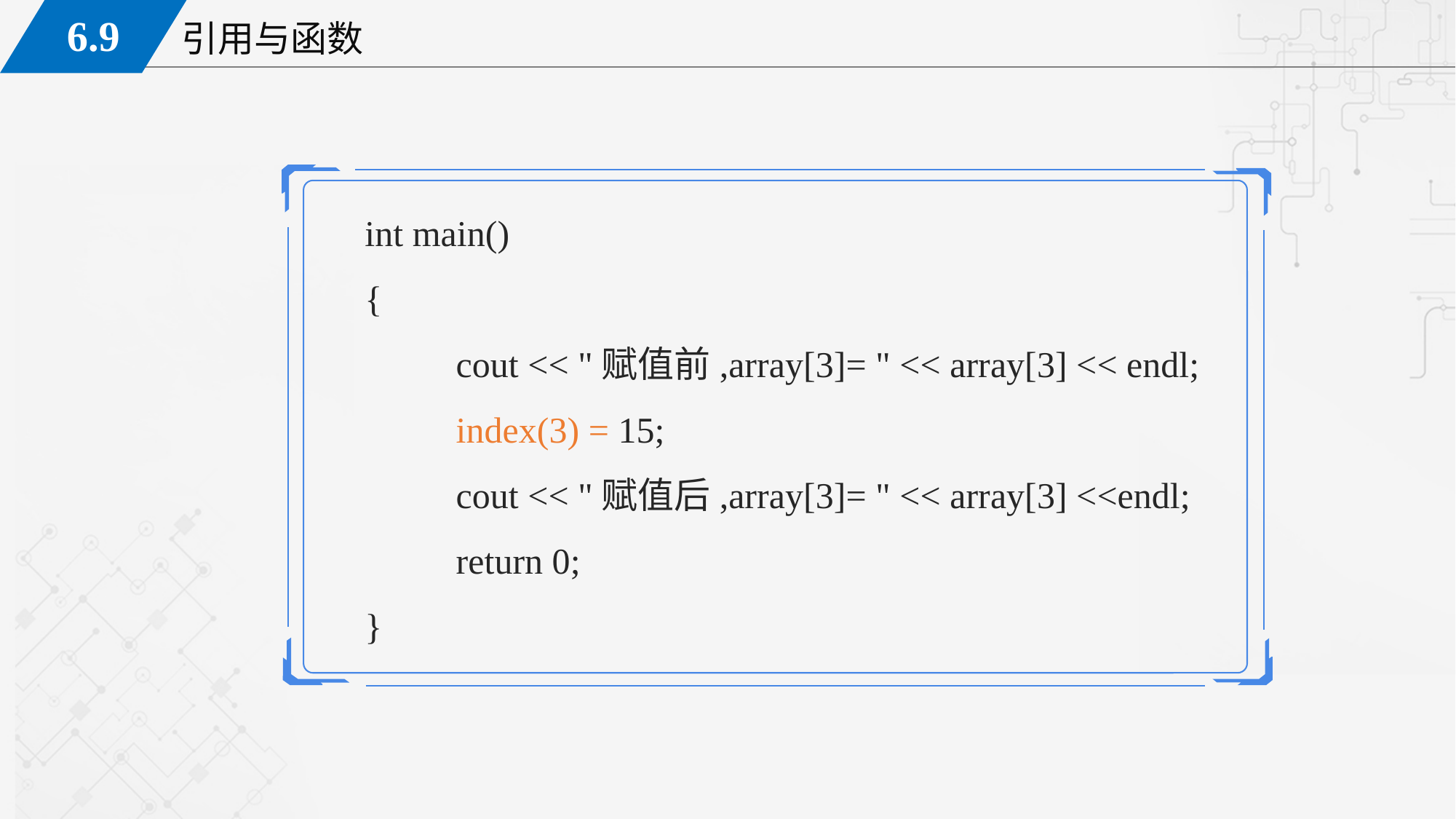

int main()
{
          cout << "赋值前,array[3]= " << array[3] << endl;
          index(3) = 15;
          cout << "赋值后,array[3]= " << array[3] <<endl;
          return 0;
}